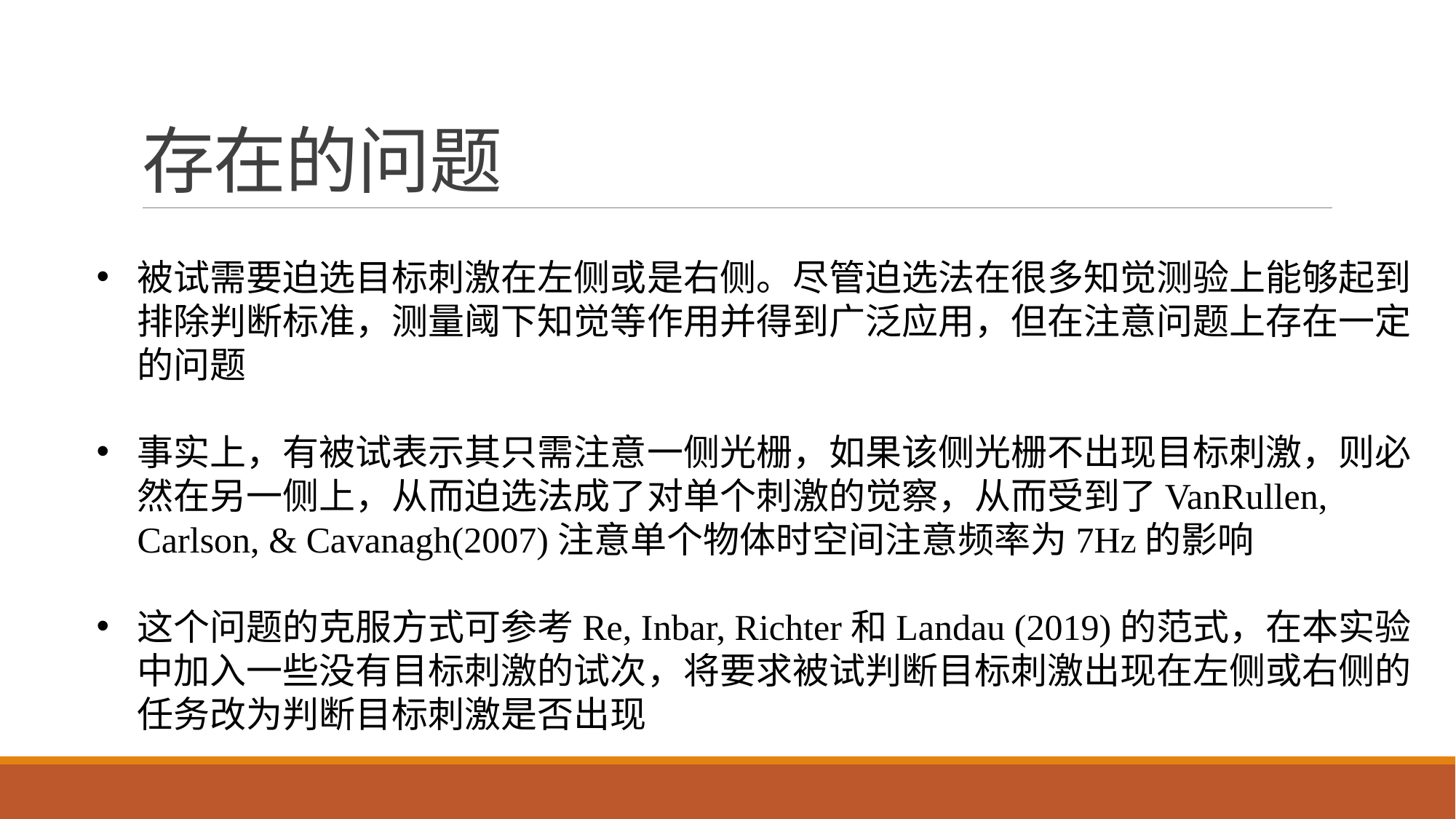

# 存在的问题
被试需要迫选目标刺激在左侧或是右侧。尽管迫选法在很多知觉测验上能够起到排除判断标准，测量阈下知觉等作用并得到广泛应用，但在注意问题上存在一定的问题

事实上，有被试表示其只需注意一侧光栅，如果该侧光栅不出现目标刺激，则必然在另一侧上，从而迫选法成了对单个刺激的觉察，从而受到了VanRullen, Carlson, & Cavanagh(2007)注意单个物体时空间注意频率为7Hz的影响

这个问题的克服方式可参考Re, Inbar, Richter和Landau (2019)的范式，在本实验中加入一些没有目标刺激的试次，将要求被试判断目标刺激出现在左侧或右侧的任务改为判断目标刺激是否出现